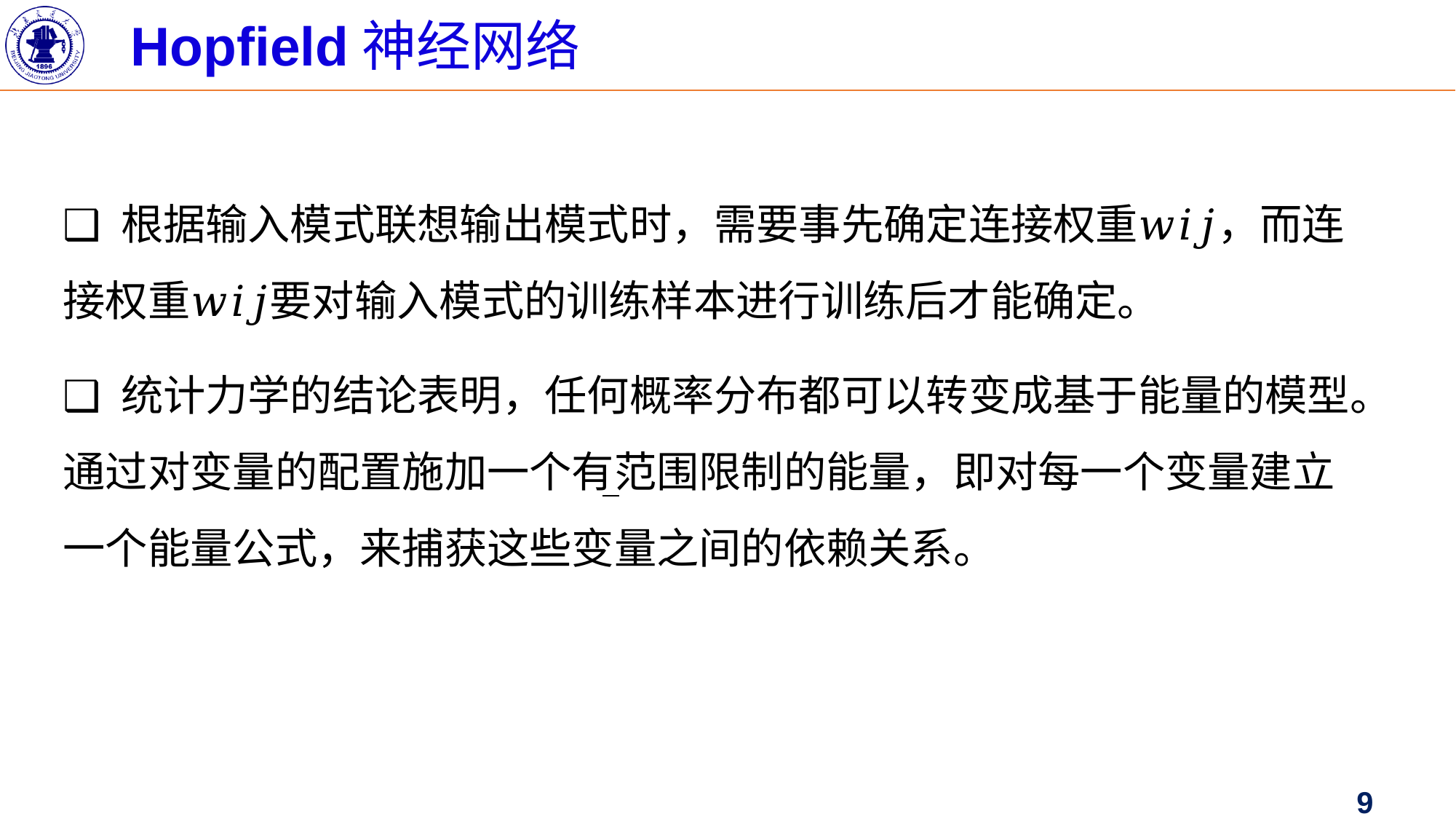

Hopfield神经网络
❑ 根据输入模式联想输出模式时，需要事先确定连接权重𝑤𝑖𝑗，而连接权重𝑤𝑖𝑗要对输入模式的训练样本进行训练后才能确定。
❑ 统计力学的结论表明，任何概率分布都可以转变成基于能量的模型。通过对变量的配置施加一个有范围限制的能量，即对每一个变量建立一个能量公式，来捕获这些变量之间的依赖关系。